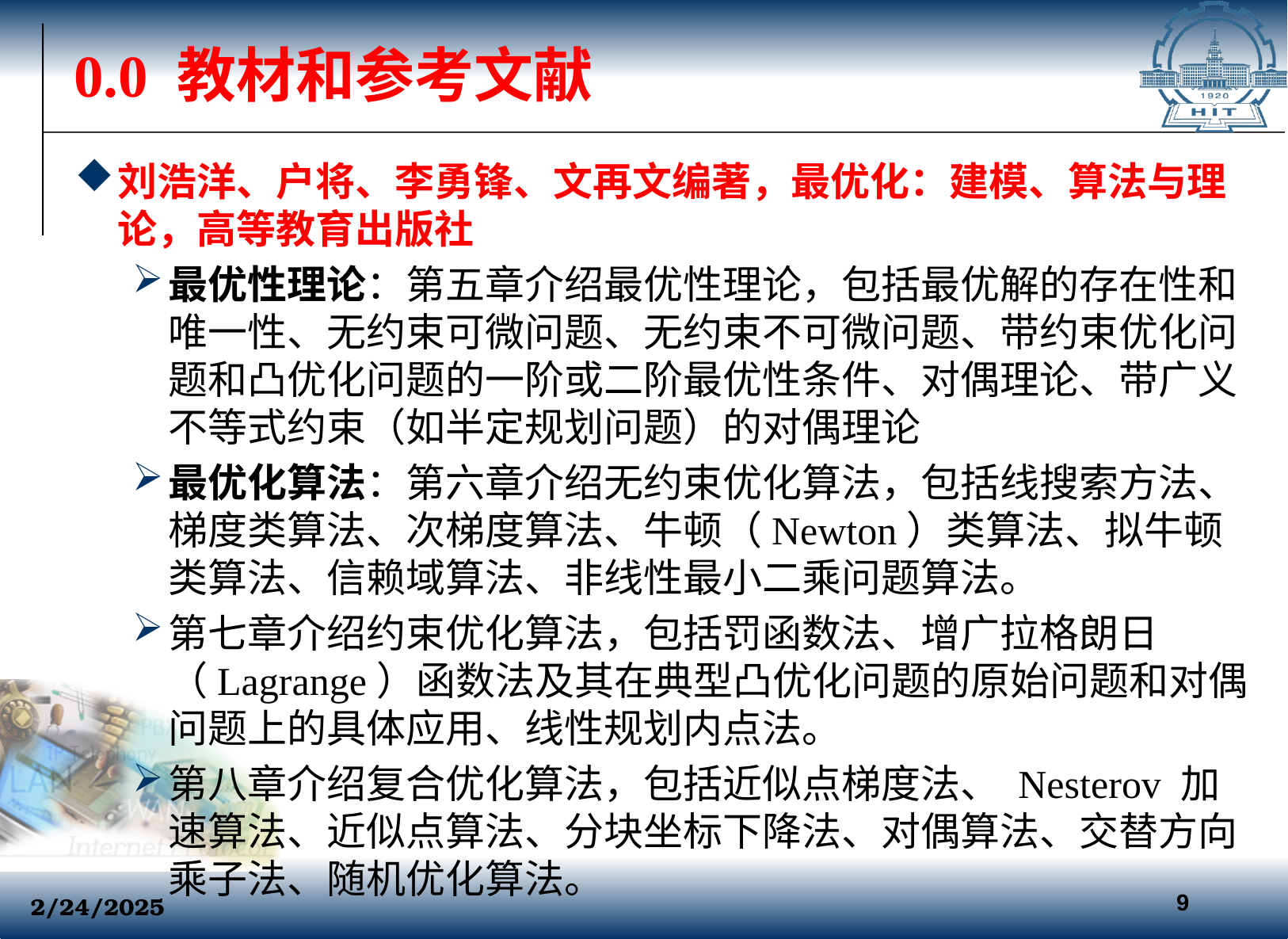

0.0 教材和参考文献
刘浩洋、户将、李勇锋、文再文编著，最优化：建模、算法与理论，高等教育出版社
最优性理论：第五章介绍最优性理论，包括最优解的存在性和唯一性、无约束可微问题、无约束不可微问题、带约束优化问题和凸优化问题的一阶或二阶最优性条件、对偶理论、带广义不等式约束（如半定规划问题）的对偶理论
最优化算法：第六章介绍无约束优化算法，包括线搜索方法、梯度类算法、次梯度算法、牛顿（Newton）类算法、拟牛顿类算法、信赖域算法、非线性最小二乘问题算法。
第七章介绍约束优化算法，包括罚函数法、增广拉格朗日（Lagrange）函数法及其在典型凸优化问题的原始问题和对偶问题上的具体应用、线性规划内点法。
第八章介绍复合优化算法，包括近似点梯度法、 Nesterov 加速算法、近似点算法、分块坐标下降法、对偶算法、交替方向乘子法、随机优化算法。